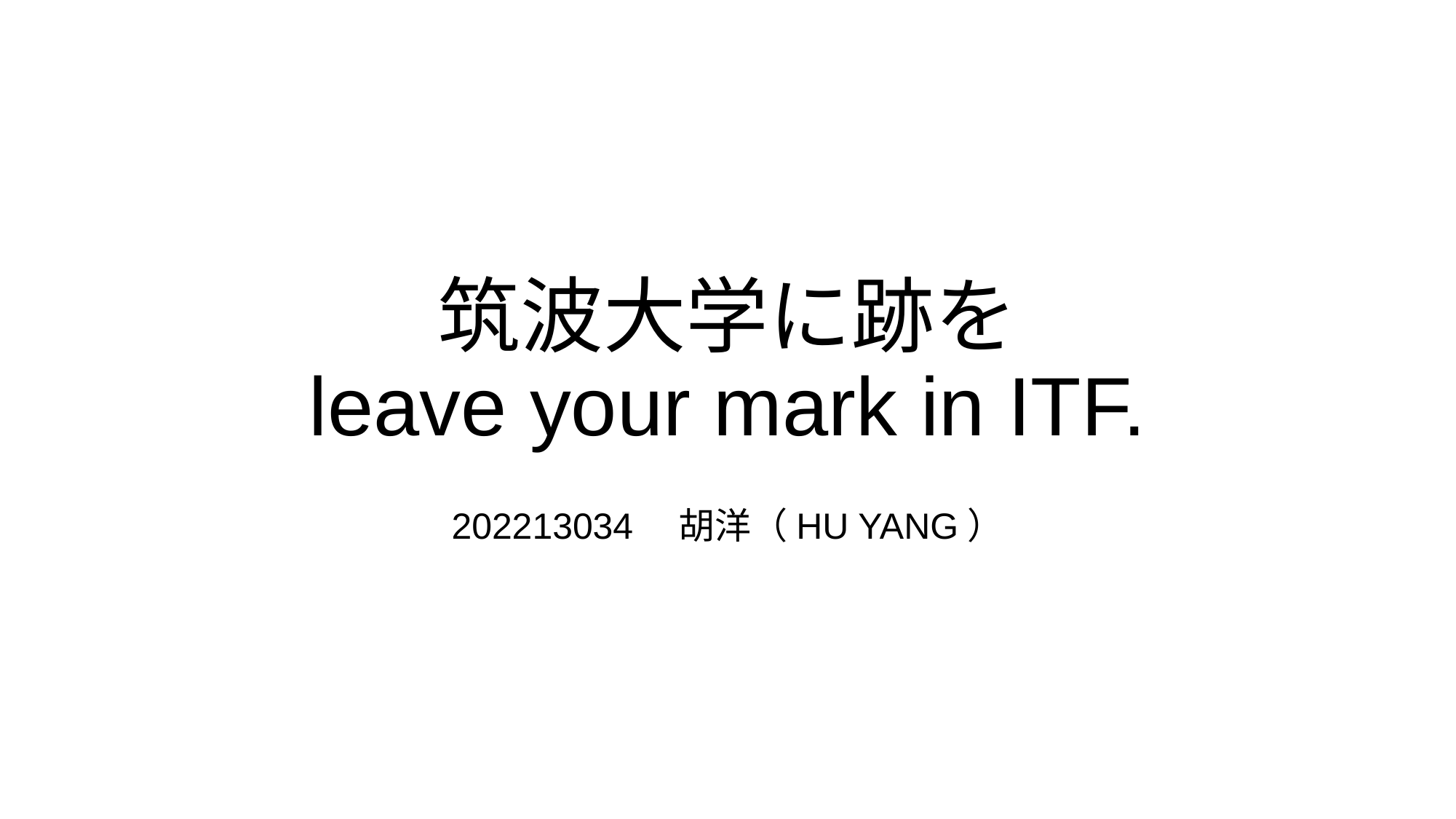

# 筑波大学に跡を leave your mark in ITF.
202213034　胡洋（HU YANG）